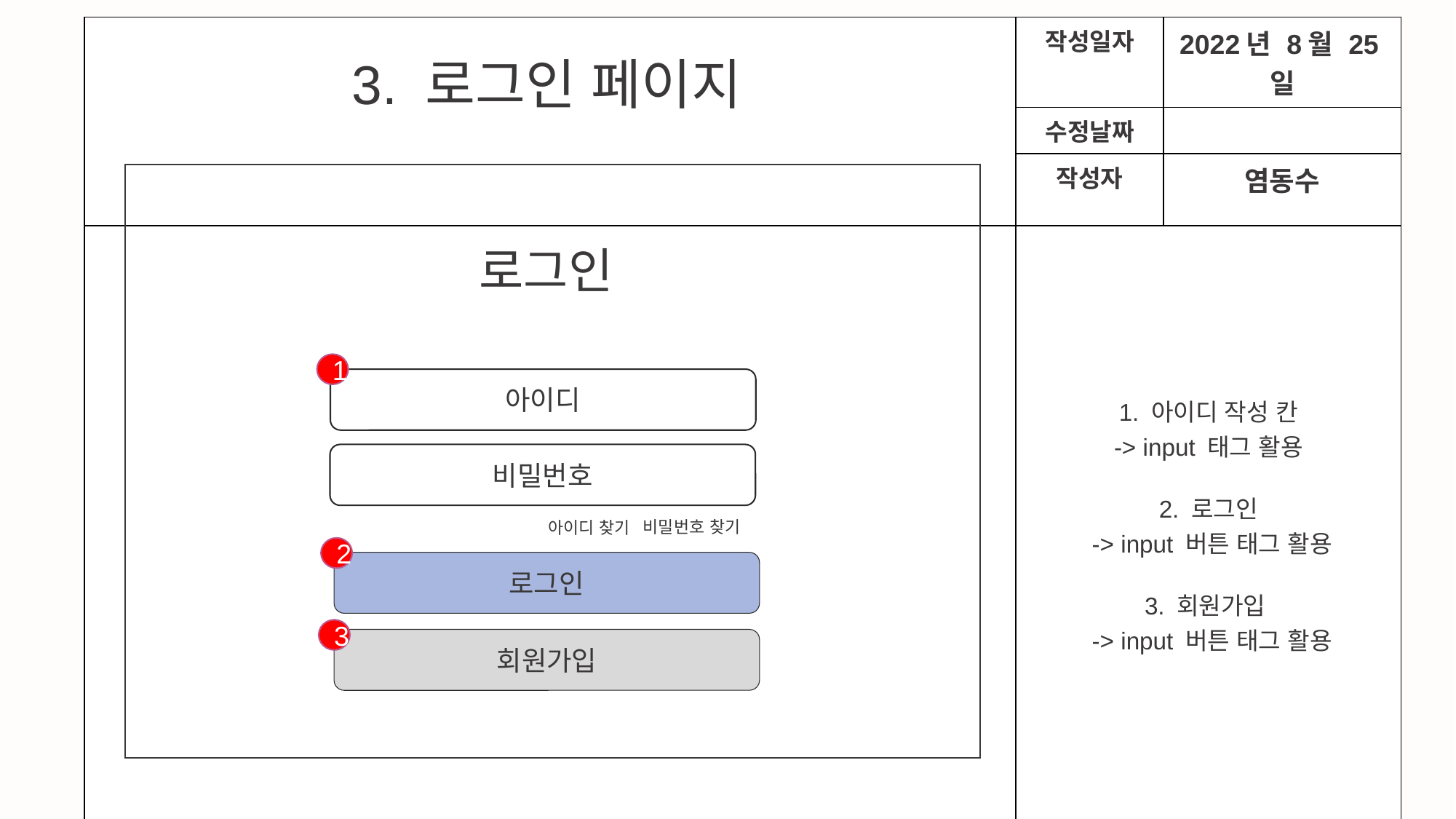

|  | 작성일자 | 2022년 8월 25일 |
| --- | --- | --- |
|  | 수정날짜 |  |
|  | 작성자 | 염동수 |
|  | 1. 아이디 작성 칸 -> input 태그 활용 2. 로그인 -> input 버튼 태그 활용 3. 회원가입 -> input 버튼 태그 활용 |  |
3. 로그인 페이지

로그인
1
아이디
비밀번호
비밀번호 찾기
아이디 찾기
2
로그인
3
회원가입